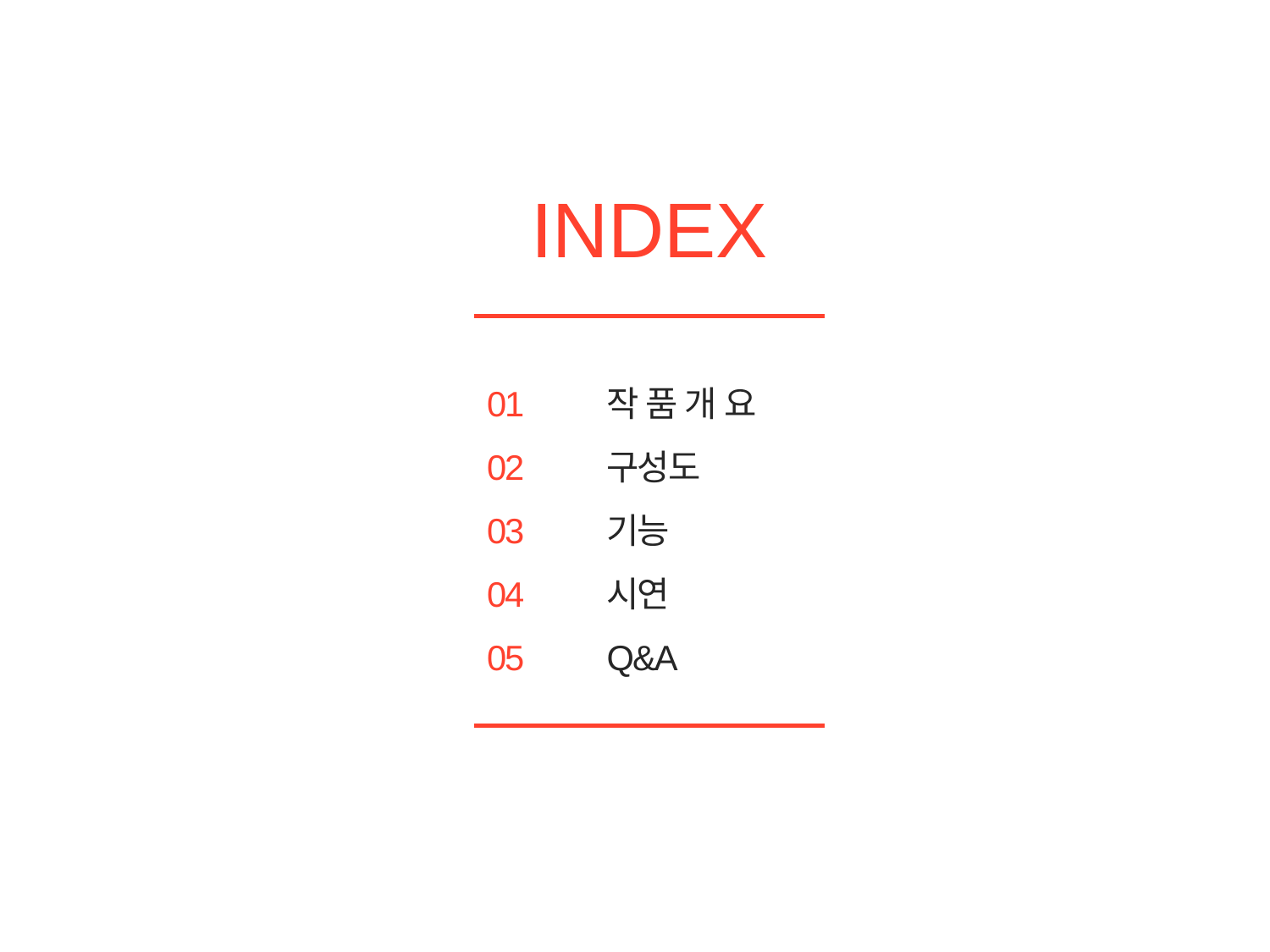

INDEX
01
02
03
04
05
작 품 개 요
구성도
기능
시연
Q&A